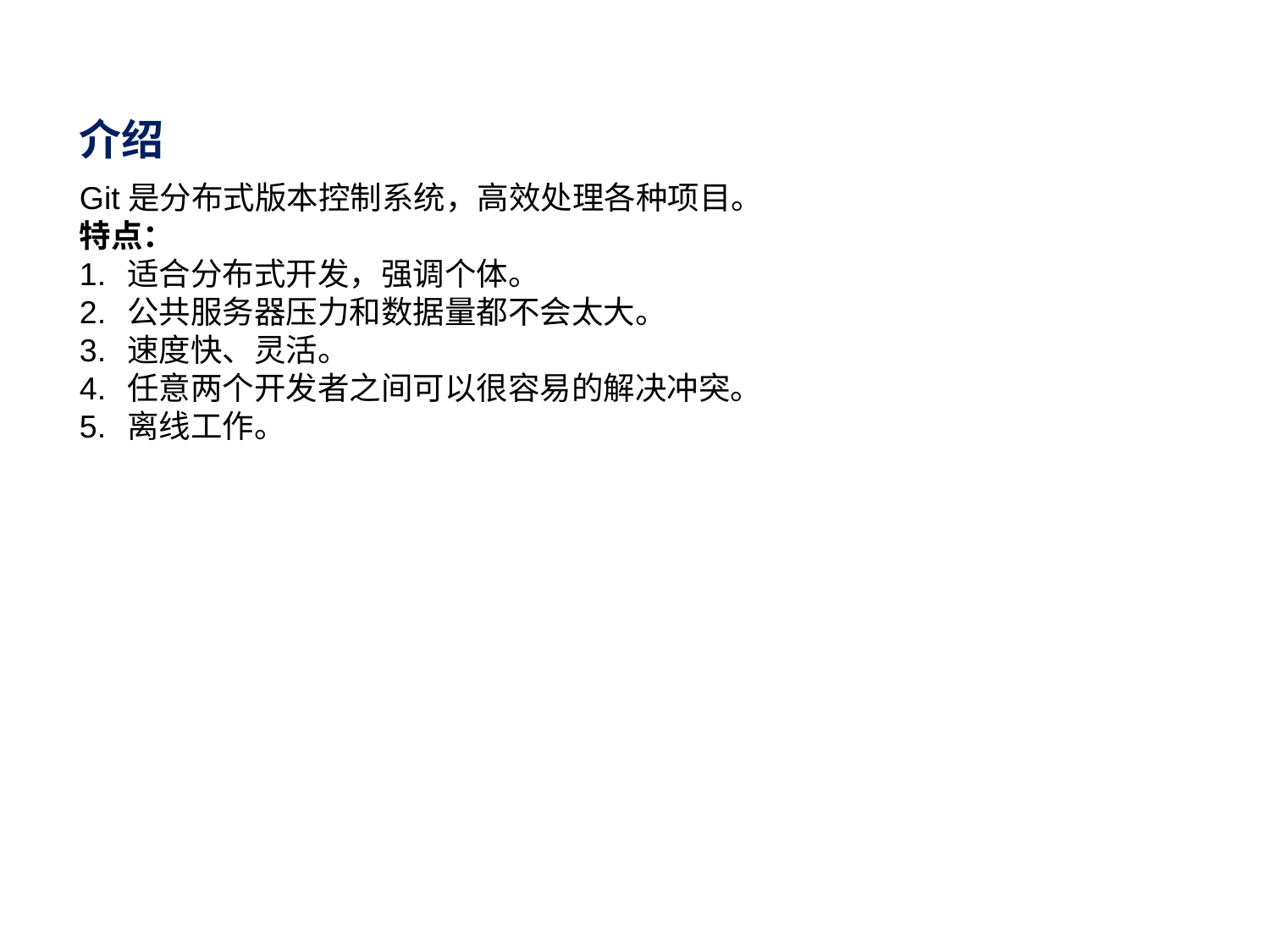

介绍
Git是分布式版本控制系统，高效处理各种项目。
特点：
适合分布式开发，强调个体。
公共服务器压力和数据量都不会太大。
速度快、灵活。
任意两个开发者之间可以很容易的解决冲突。
离线工作。